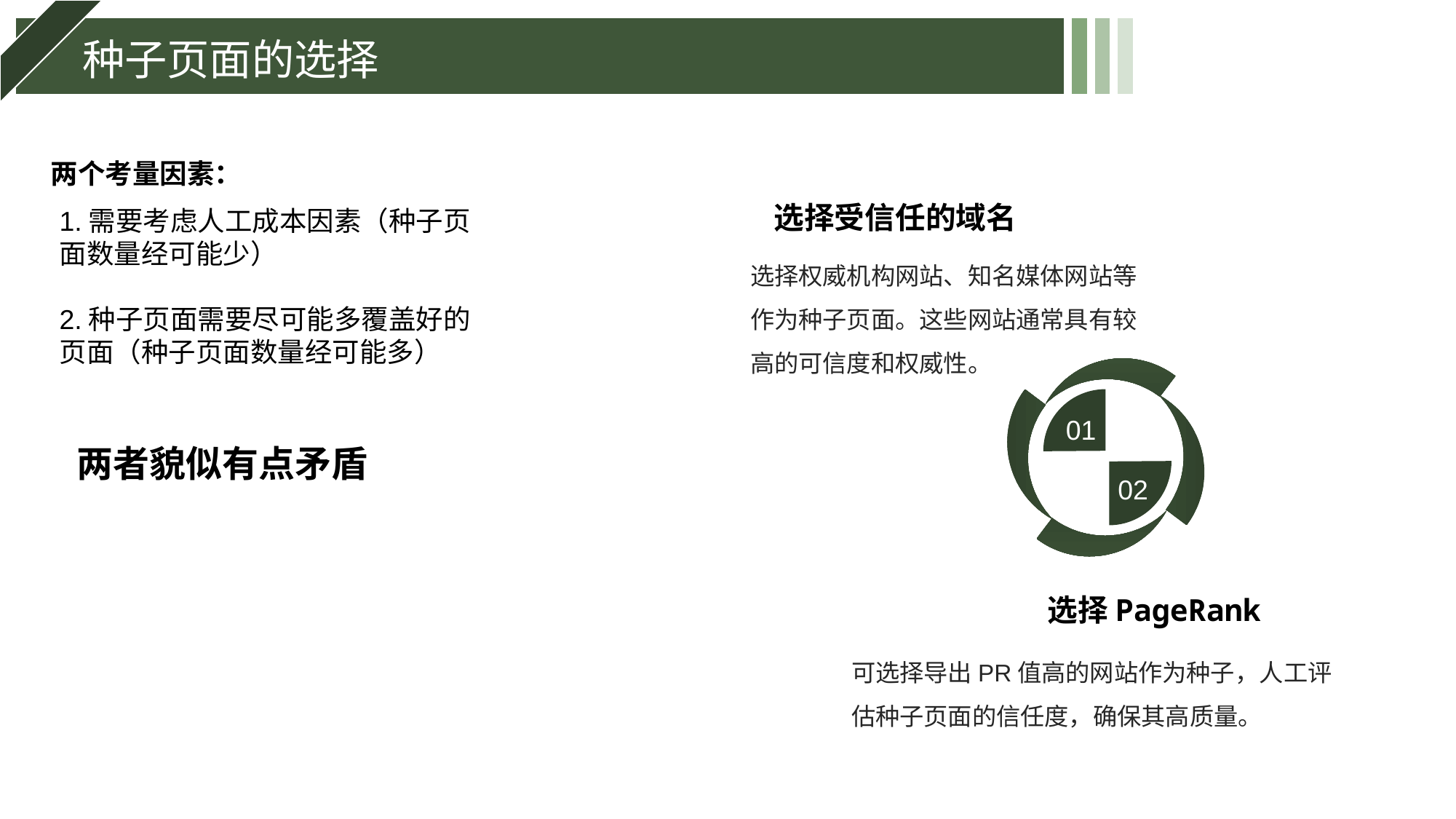

种子页面的选择
两个考量因素：
选择受信任的域名
1.需要考虑人工成本因素（种子页面数量经可能少）

2.种子页面需要尽可能多覆盖好的页面（种子页面数量经可能多）
选择权威机构网站、知名媒体网站等作为种子页面。这些网站通常具有较高的可信度和权威性。

01

两者貌似有点矛盾
02
选择PageRank
可选择导出PR值高的网站作为种子，人工评估种子页面的信任度，确保其高质量。